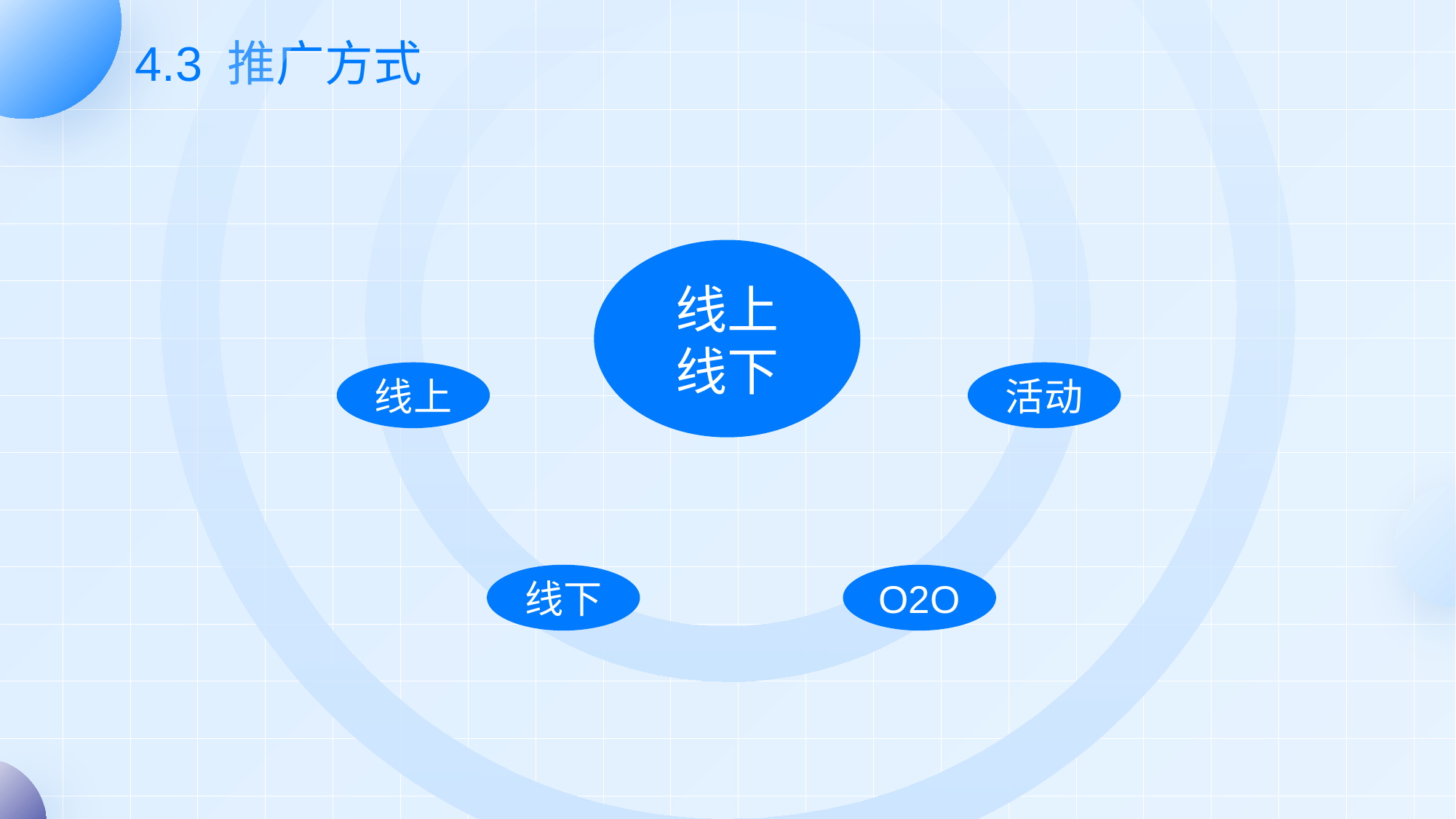

# 4.3 推广方式
线上
线下
线上
活动
线下
O2O